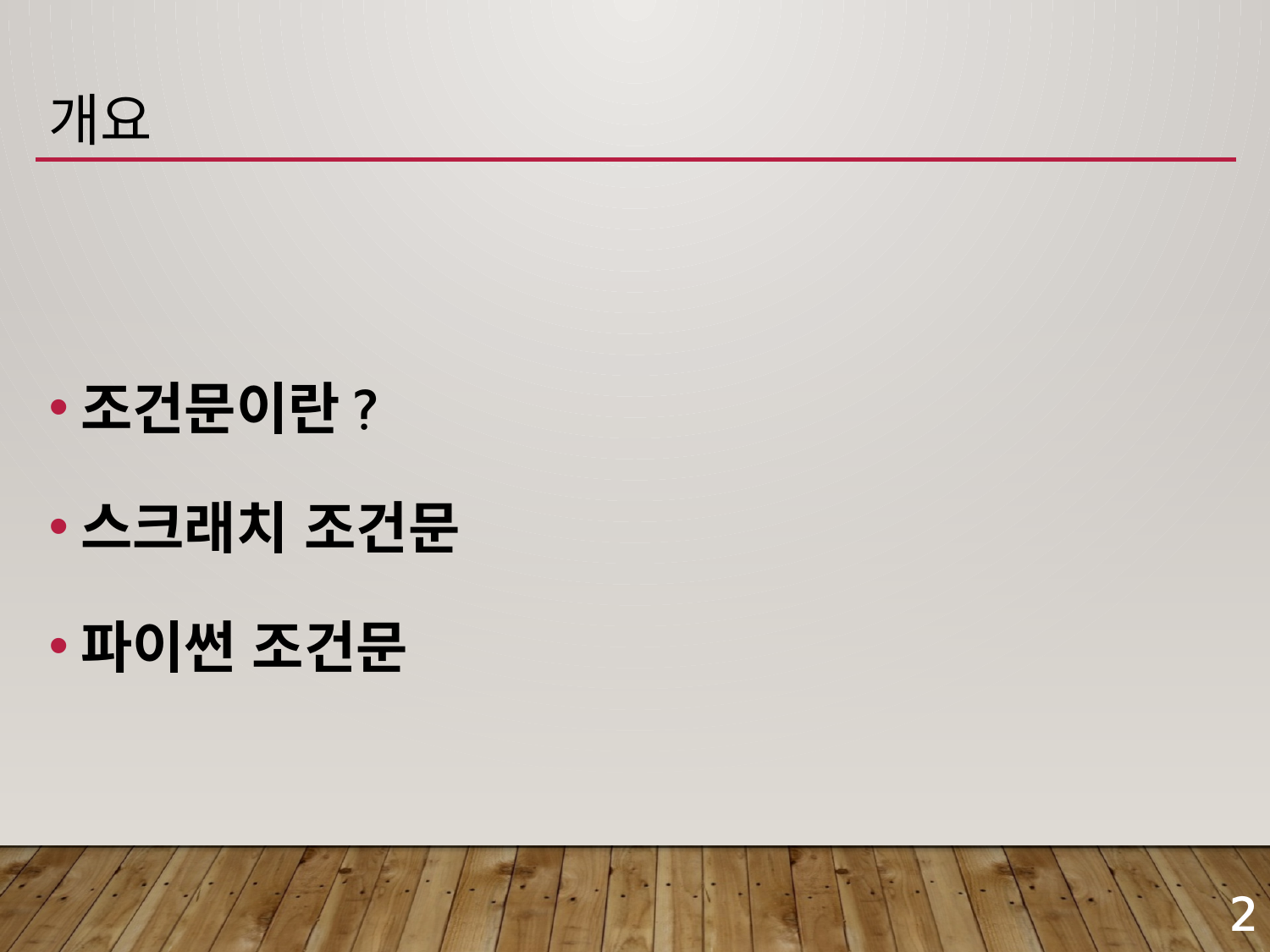

# 개요
조건문이란?
스크래치 조건문
파이썬 조건문